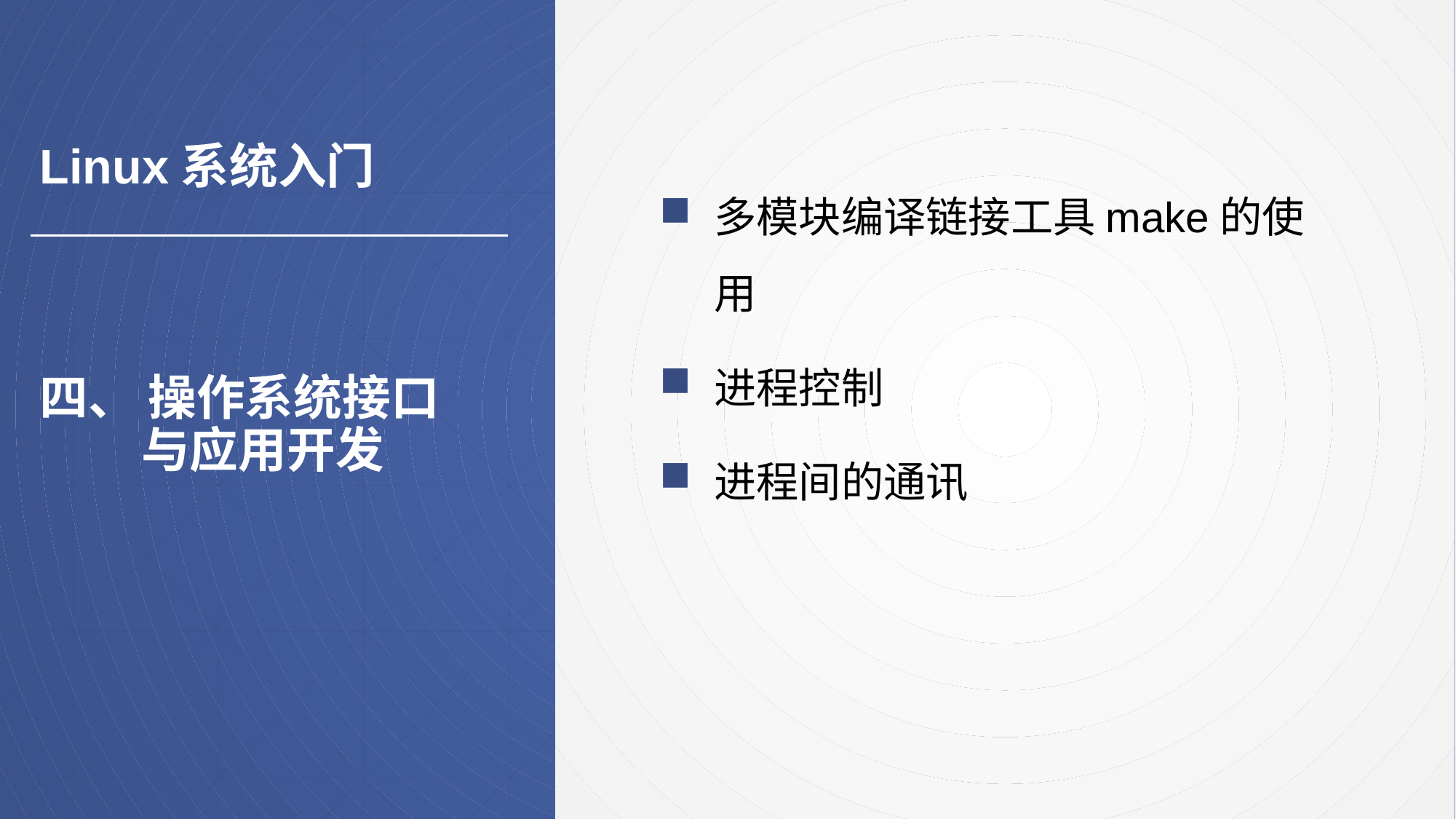

Linux系统入门
多模块编译链接工具make的使用
进程控制
进程间的通讯
# 四、 操作系统接口与应用开发